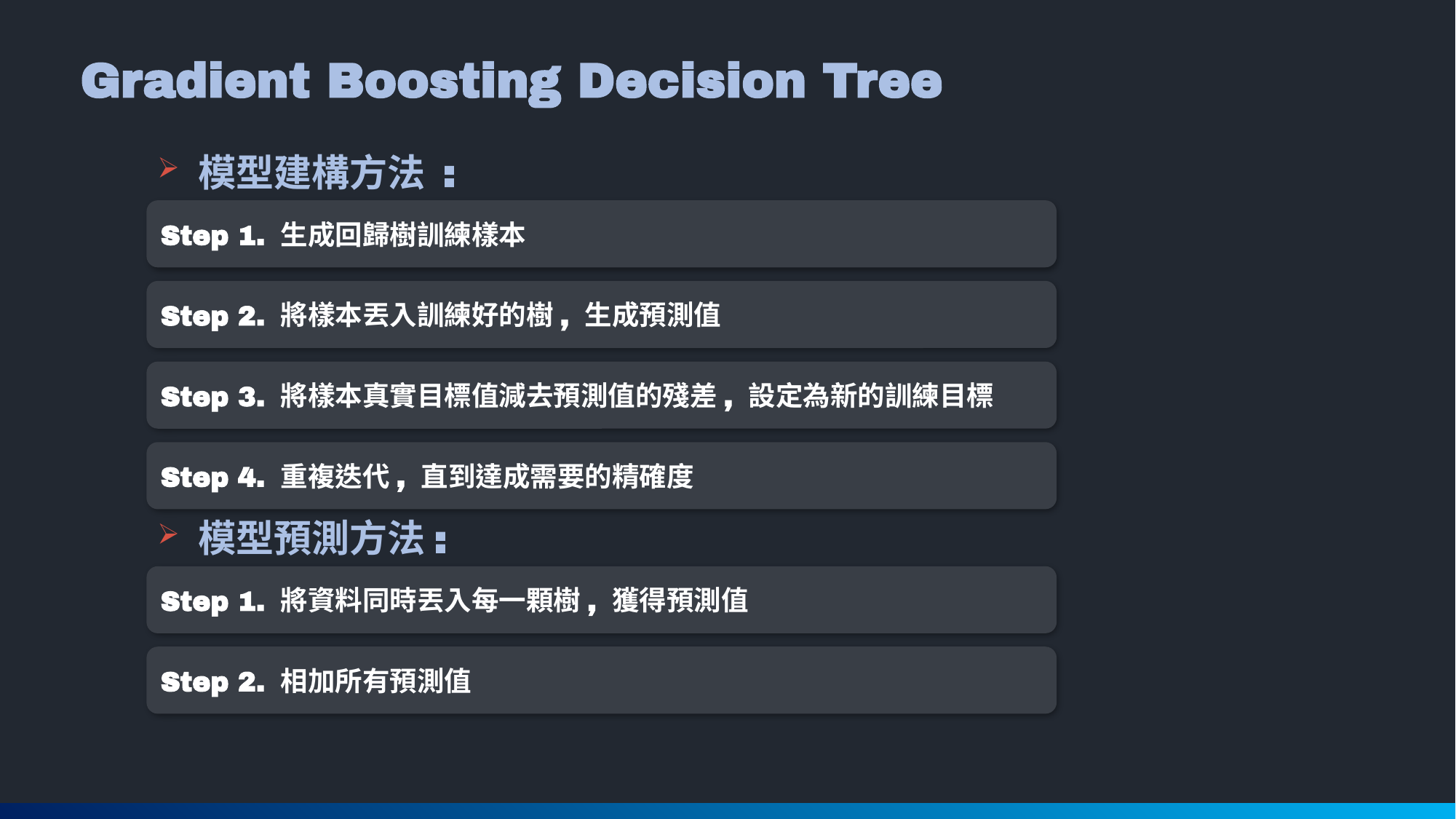

Gradient Boosting Decision Tree
模型建構方法 :
Step 1. 生成回歸樹訓練樣本
Step 2. 將樣本丟入訓練好的樹, 生成預測值
Step 3. 將樣本真實目標值減去預測值的殘差, 設定為新的訓練目標
Step 4. 重複迭代, 直到達成需要的精確度
模型預測方法:
Step 1. 將資料同時丟入每一顆樹, 獲得預測值
Step 2. 相加所有預測值